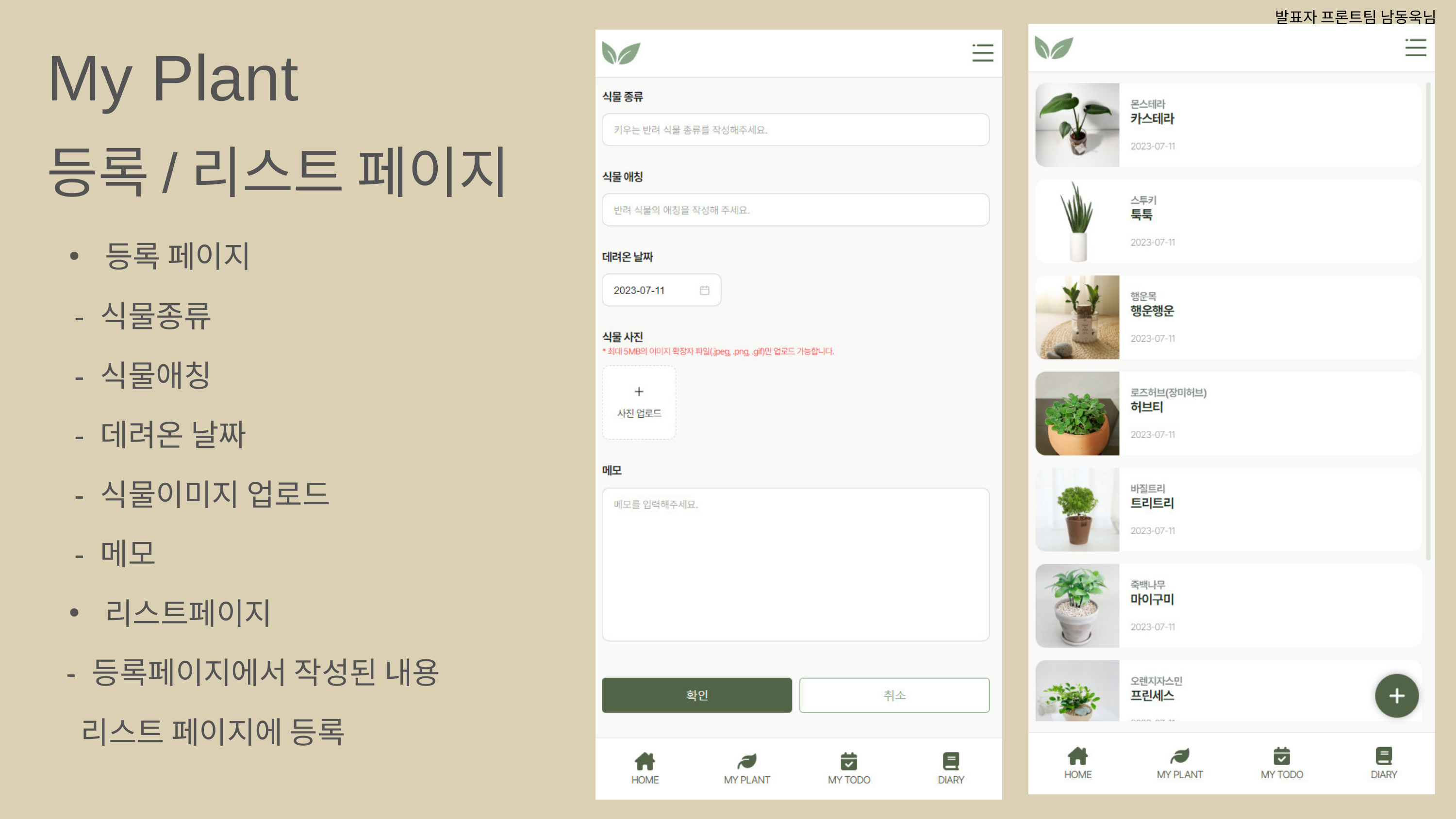

발표자 프론트팀 남동욱님
My Plant
등록/리스트 페이지

등록 페이지
     - 식물종류
     - 식물애칭
     - 데려온 날짜
     - 식물이미지 업로드
     - 메모
리스트페이지
    - 등록페이지에서 작성된 내용
      리스트 페이지에 등록